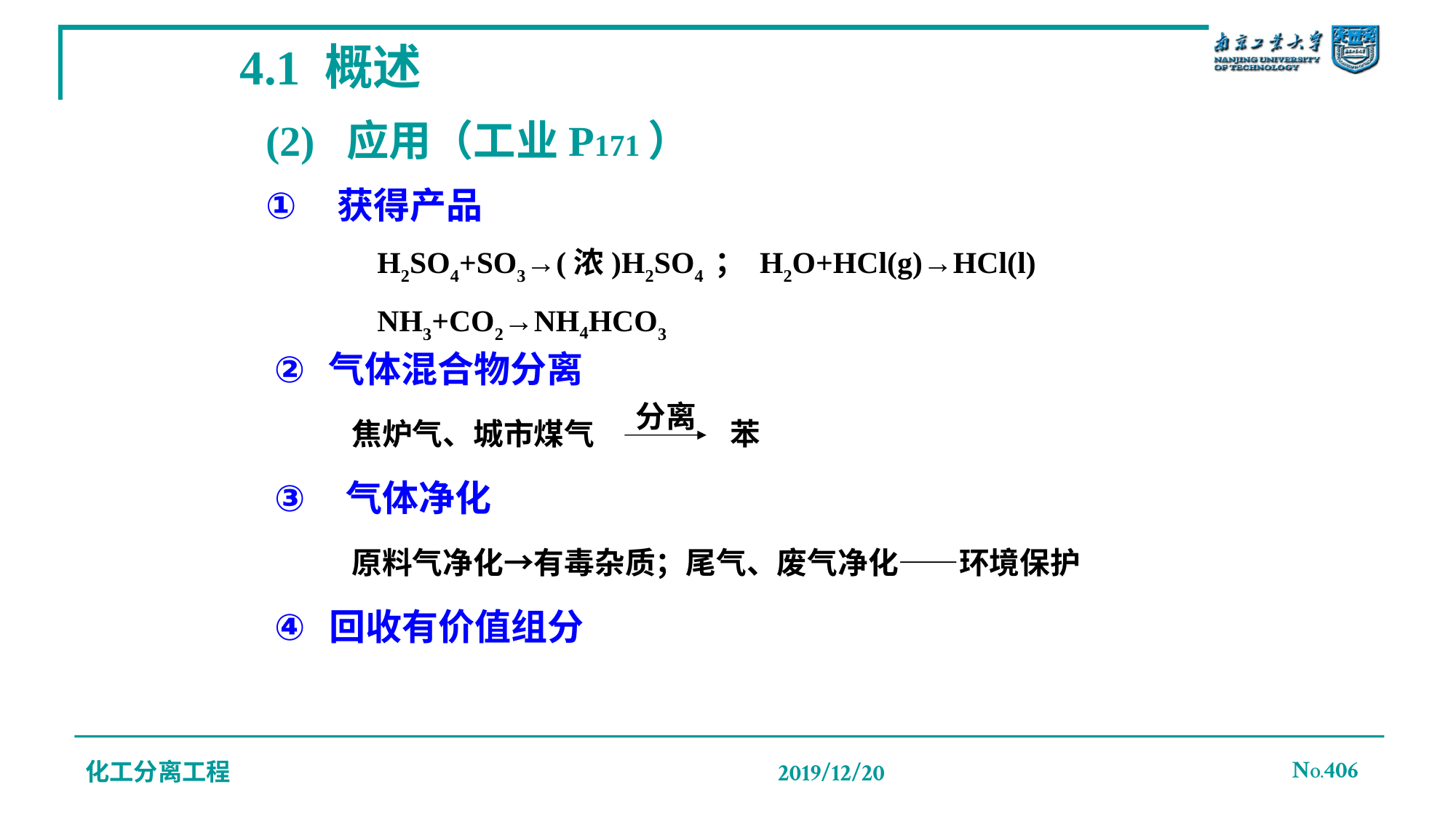

# 4.1 概述
(2)  应用（工业P171）
 获得产品
H2SO4+SO3→(浓)H2SO4 ； H2O+HCl(g)→HCl(l)
NH3+CO2→NH4HCO3
气体混合物分离
分离
焦炉气、城市煤气
苯

 气体净化
原料气净化→有毒杂质；尾气、废气净化——环境保护
回收有价值组分
化工分离工程
2019/12/20
NO.406